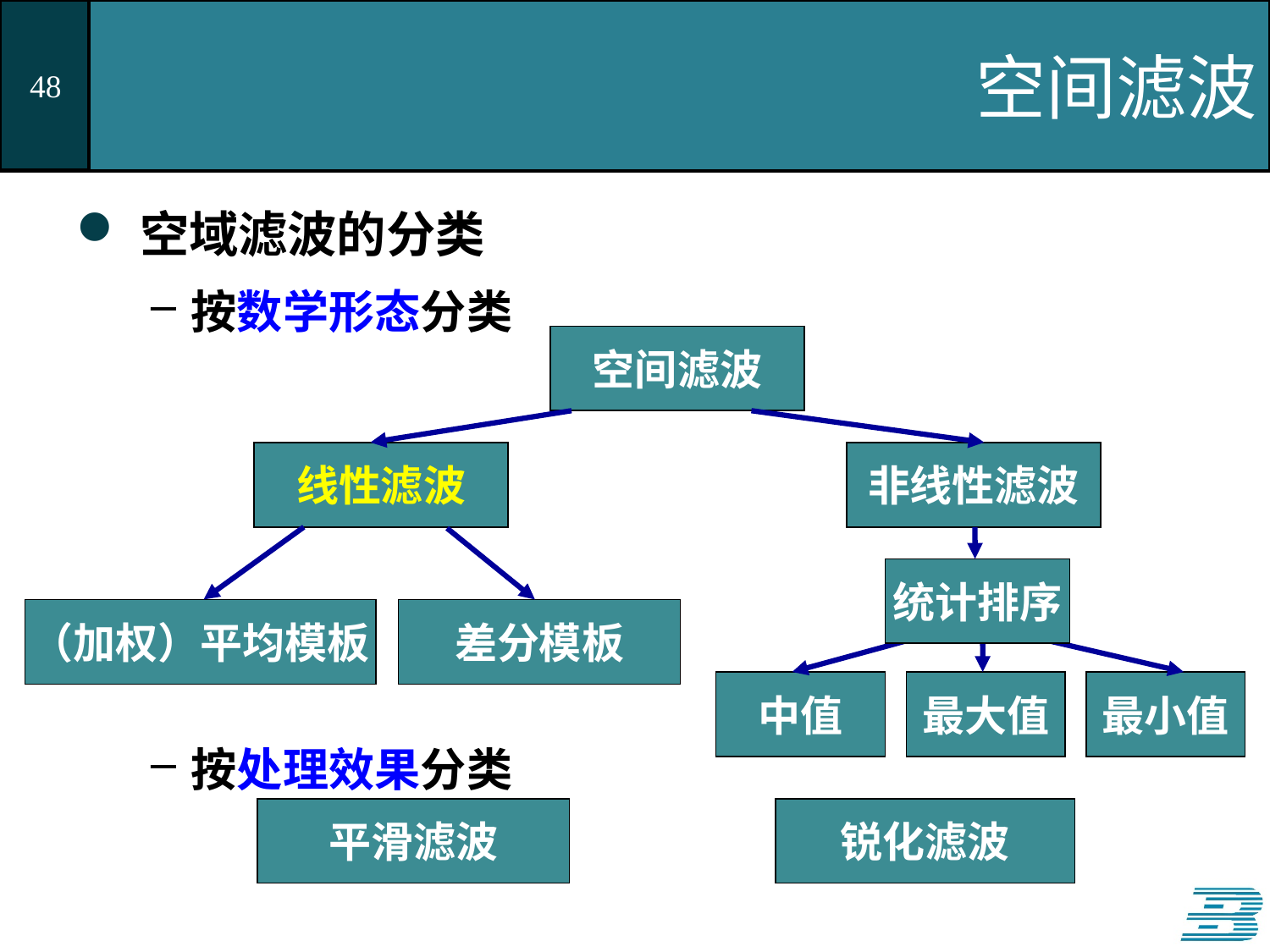

# 空间滤波
空域滤波的分类
按数学形态分类

按处理效果分类

空间滤波

线性滤波
非线性滤波

统计排序
（加权）平均模板
差分模板

中值
最大值
最小值
平滑滤波
锐化滤波